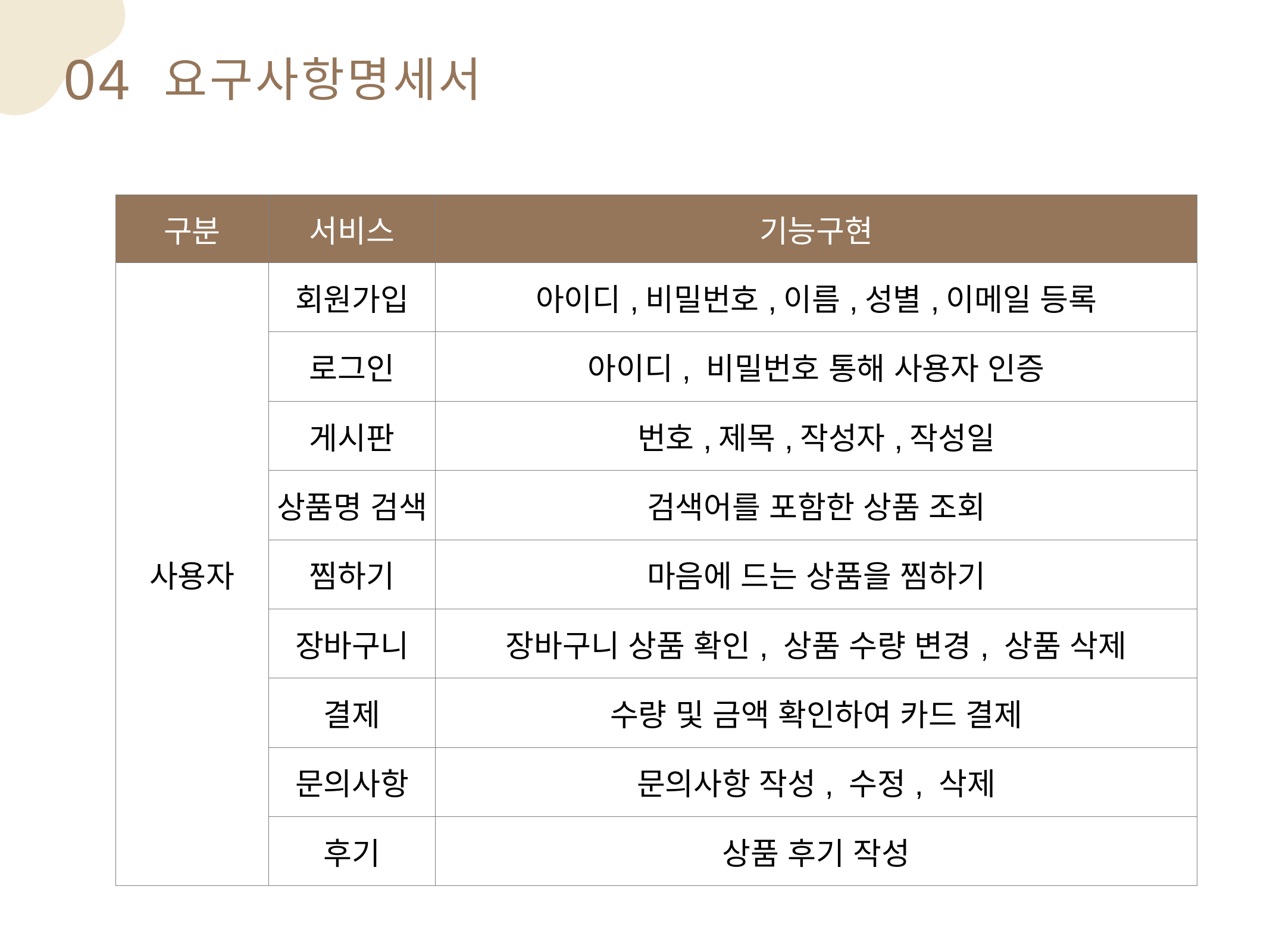

04
요구사항명세서
| 구분 | 서비스 | 기능구현 |
| --- | --- | --- |
| 사용자 | 회원가입 | 아이디,비밀번호,이름,성별,이메일 등록 |
|  | 로그인 | 아이디, 비밀번호 통해 사용자 인증 |
|  | 게시판 | 번호,제목,작성자,작성일 |
|  | 상품명 검색 | 검색어를 포함한 상품 조회 |
|  | 찜하기 | 마음에 드는 상품을 찜하기 |
|  | 장바구니 | 장바구니 상품 확인, 상품 수량 변경, 상품 삭제 |
|  | 결제 | 수량 및 금액 확인하여 카드 결제 |
|  | 문의사항 | 문의사항 작성, 수정, 삭제 |
|  | 후기 | 상품 후기 작성 |